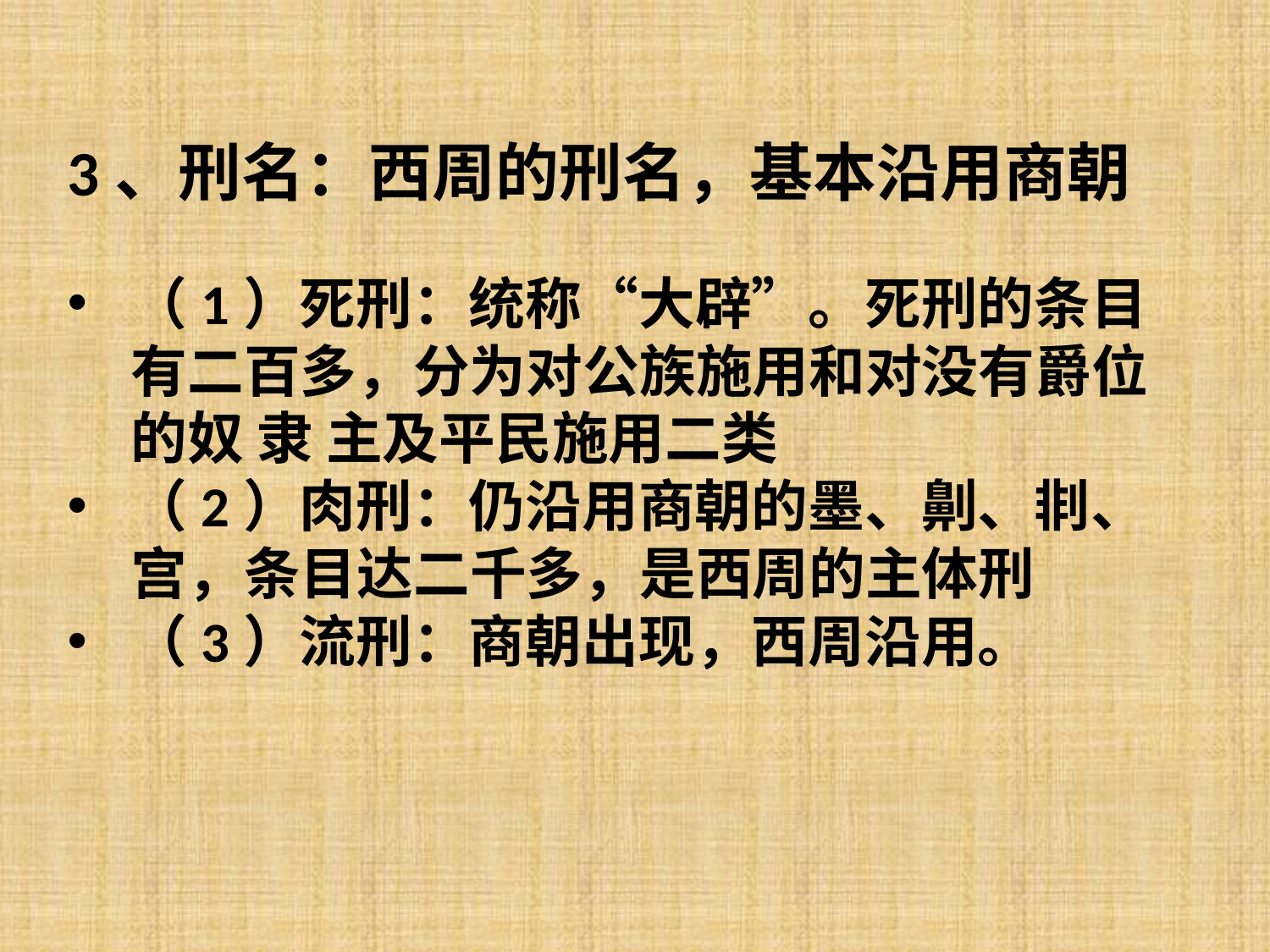

3、刑名：西周的刑名，基本沿用商朝

（1）死刑：统称“大辟”。死刑的条目有二百多，分为对公族施用和对没有爵位的奴 隶 主及平民施用二类
（2）肉刑：仍沿用商朝的墨、劓、剕、宫，条目达二千多，是西周的主体刑
（3）流刑：商朝出现，西周沿用。